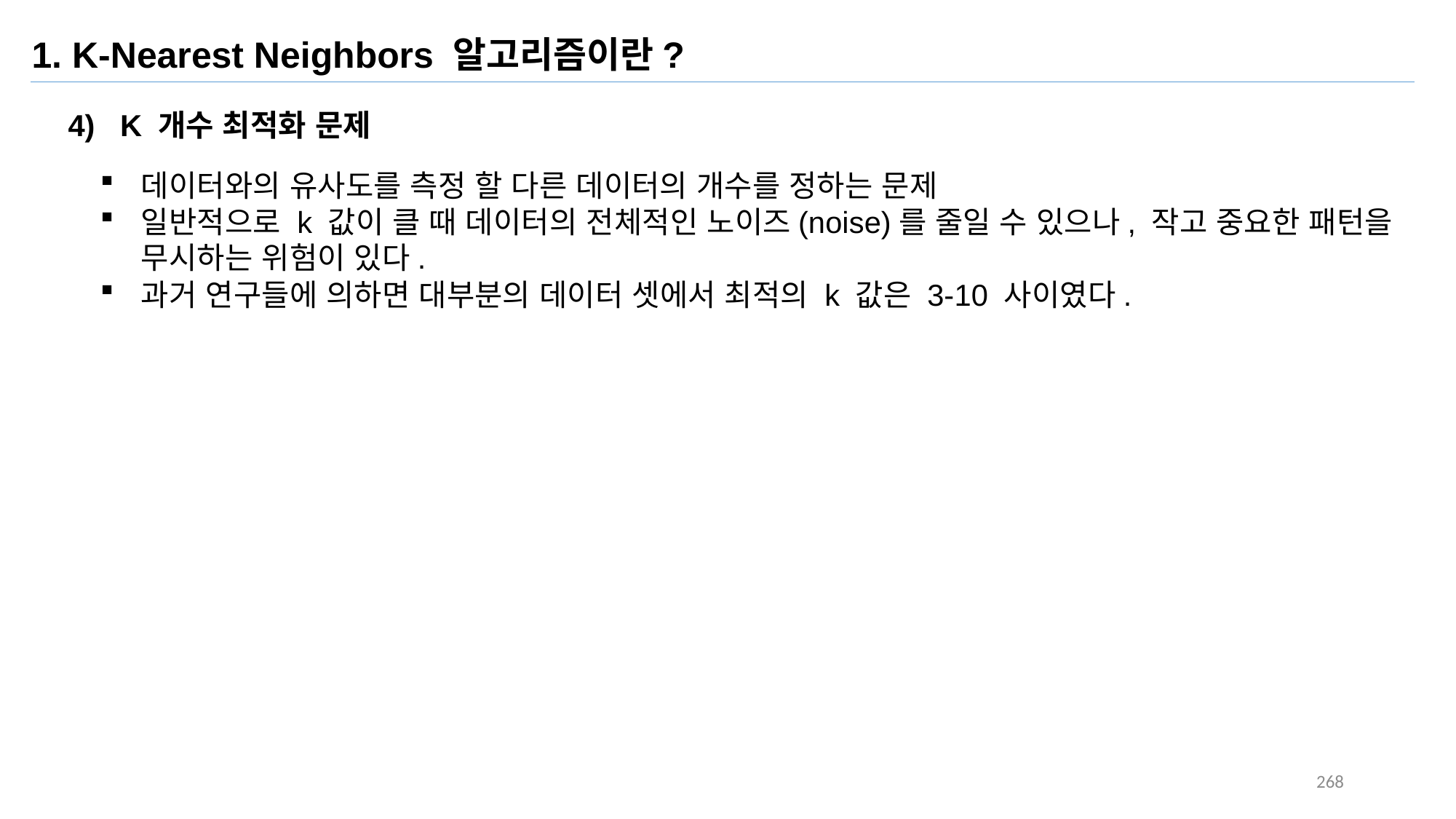

1. K-Nearest Neighbors 알고리즘이란?
4)   K 개수 최적화 문제
데이터와의 유사도를 측정 할 다른 데이터의 개수를 정하는 문제
일반적으로 k 값이 클 때 데이터의 전체적인 노이즈(noise)를 줄일 수 있으나, 작고 중요한 패턴을 무시하는 위험이 있다.
과거 연구들에 의하면 대부분의 데이터 셋에서 최적의 k 값은 3-10 사이였다.
268